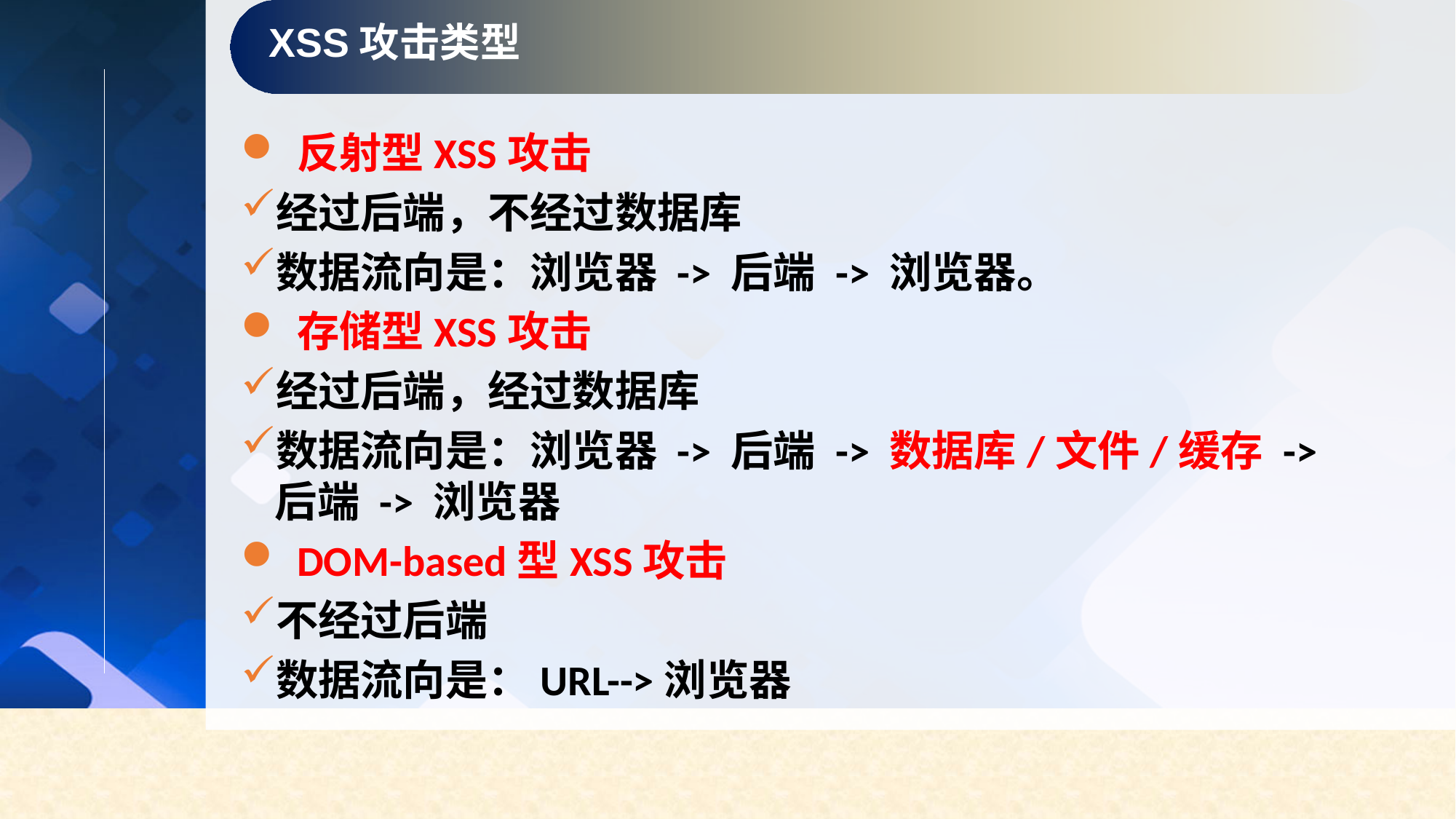

XSS攻击类型
反射型XSS攻击
经过后端，不经过数据库
数据流向是：浏览器 -> 后端 -> 浏览器。
存储型XSS攻击
经过后端，经过数据库
数据流向是：浏览器 -> 后端 -> 数据库/文件/缓存 -> 后端 -> 浏览器
DOM-based型XSS攻击
不经过后端
数据流向是：URL-->浏览器